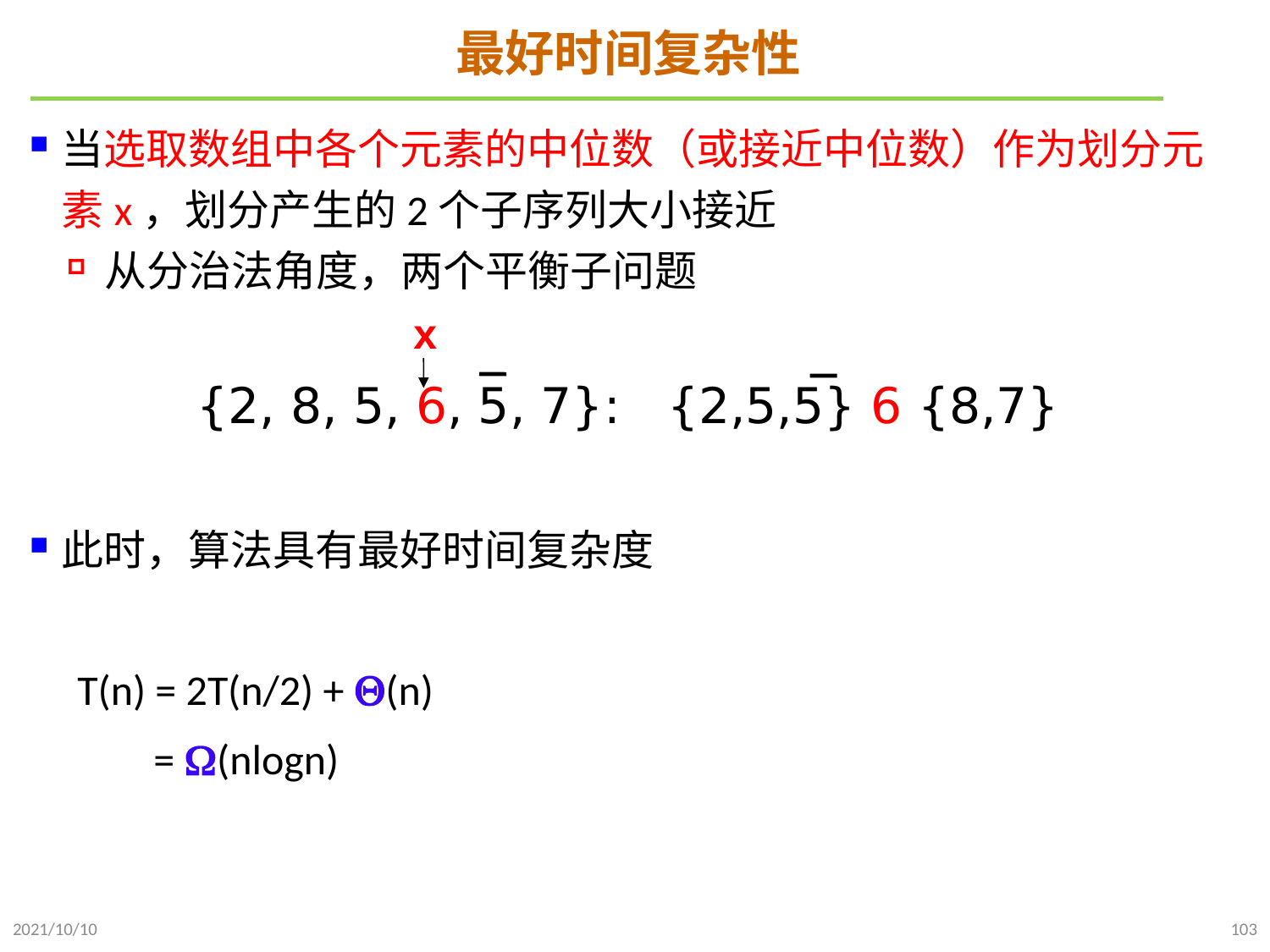

# 最好时间复杂性
当选取数组中各个元素的中位数（或接近中位数）作为划分元素x，划分产生的2个子序列大小接近
从分治法角度，两个平衡子问题

此时，算法具有最好时间复杂度

     T(n) = 2T(n/2) + Θ(n)
             = Ω(nlogn)

x

{2, 8, 5, 6, 5, 7}:   {2,5,5} 6 {8,7}

2021/10/10
103